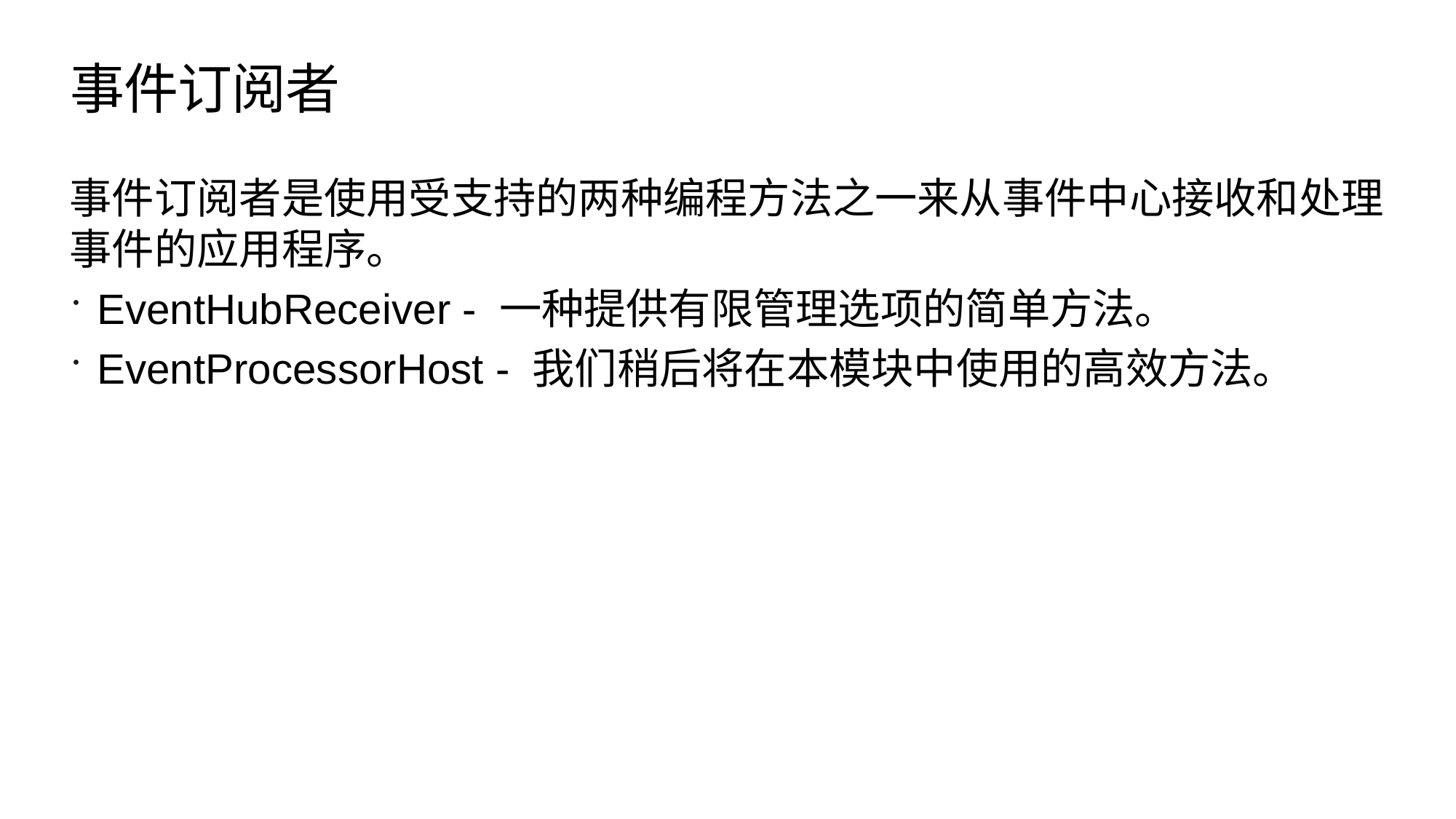

# 事件订阅者
事件订阅者是使用受支持的两种编程方法之一来从事件中心接收和处理事件的应用程序。
EventHubReceiver - 一种提供有限管理选项的简单方法。
EventProcessorHost - 我们稍后将在本模块中使用的高效方法。